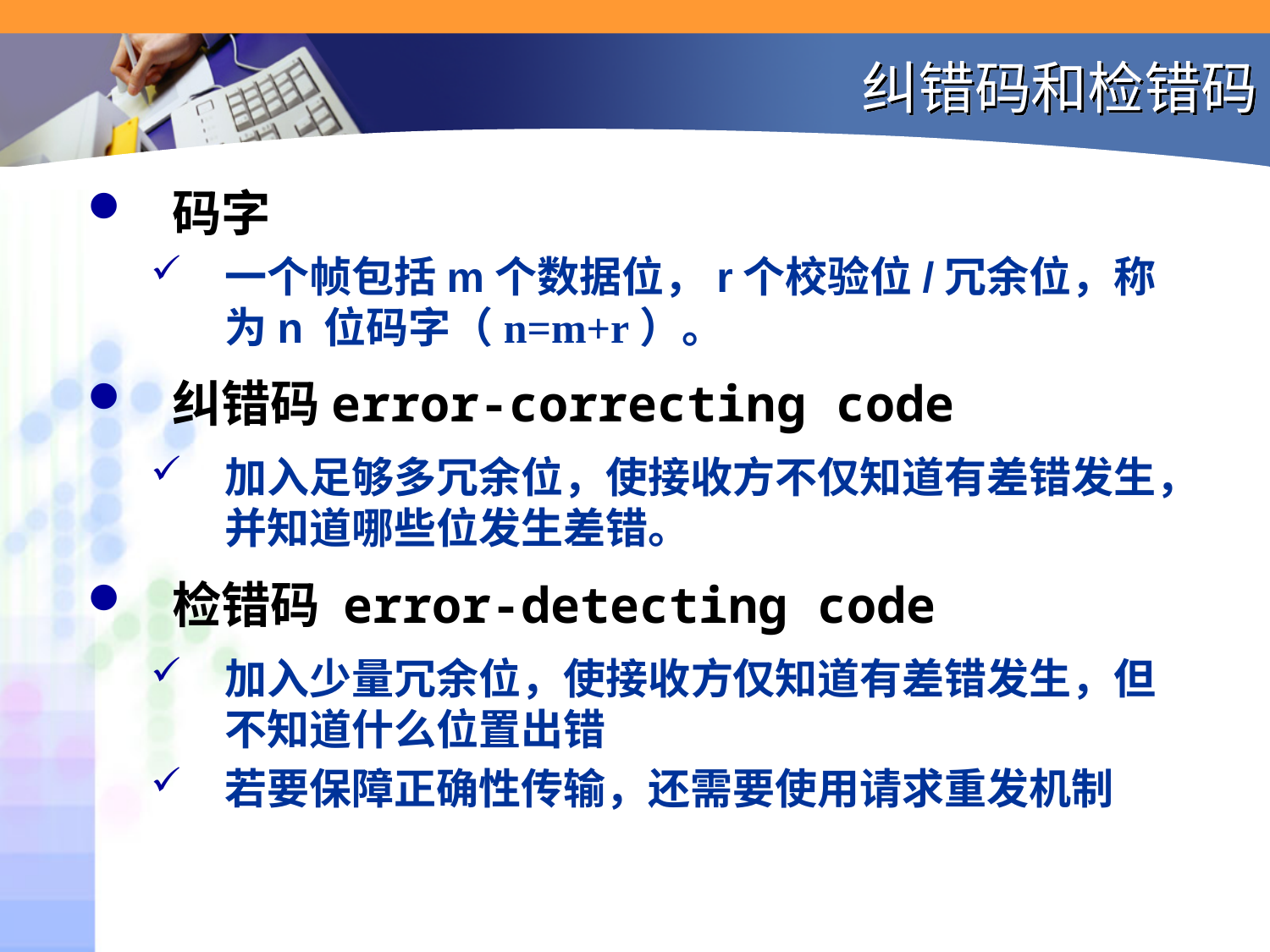

# 纠错码和检错码
码字
一个帧包括m个数据位，r个校验位/冗余位，称为n 位码字（n=m+r）。
纠错码error-correcting code
加入足够多冗余位，使接收方不仅知道有差错发生，并知道哪些位发生差错。
检错码 error-detecting code
加入少量冗余位，使接收方仅知道有差错发生，但不知道什么位置出错
若要保障正确性传输，还需要使用请求重发机制